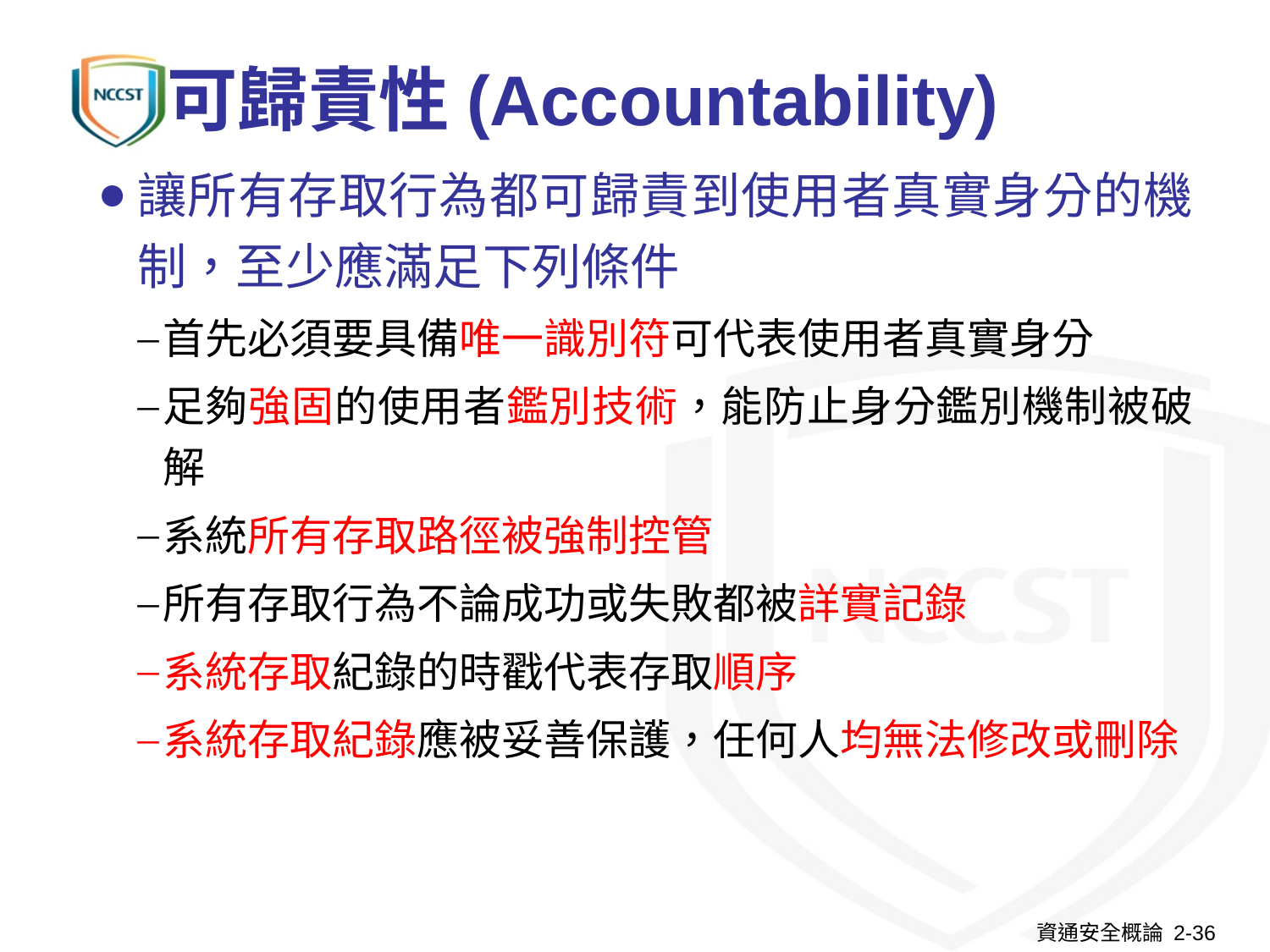

# 可歸責性(Accountability)
讓所有存取行為都可歸責到使用者真實身分的機制，至少應滿足下列條件
首先必須要具備唯一識別符可代表使用者真實身分
足夠強固的使用者鑑別技術，能防止身分鑑別機制被破解
系統所有存取路徑被強制控管
所有存取行為不論成功或失敗都被詳實記錄
系統存取紀錄的時戳代表存取順序
系統存取紀錄應被妥善保護，任何人均無法修改或刪除